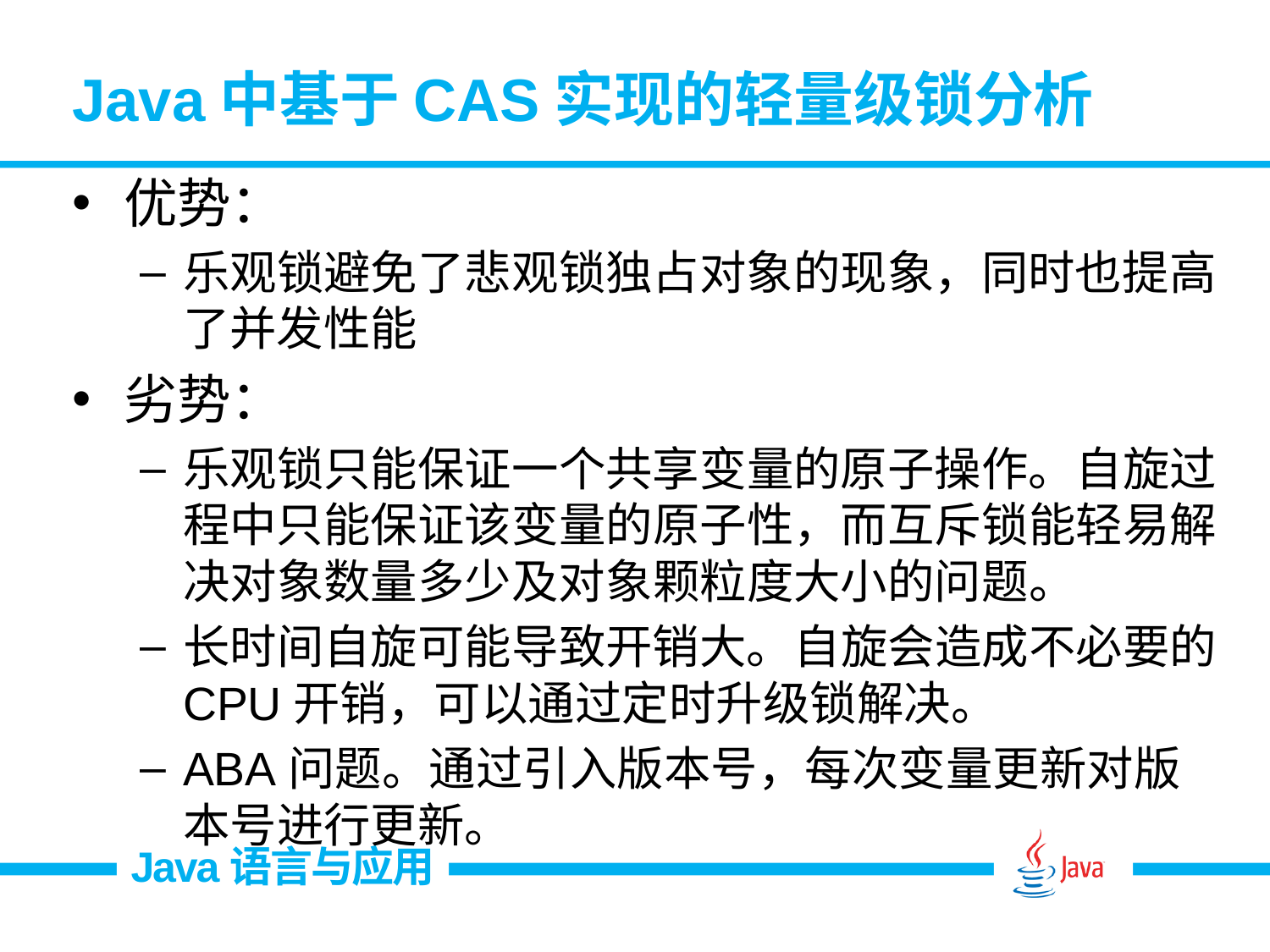

# Java中基于CAS实现的轻量级锁分析
优势：
乐观锁避免了悲观锁独占对象的现象，同时也提高了并发性能
劣势：
乐观锁只能保证一个共享变量的原子操作。自旋过程中只能保证该变量的原子性，而互斥锁能轻易解决对象数量多少及对象颗粒度大小的问题。
长时间自旋可能导致开销大。自旋会造成不必要的CPU开销，可以通过定时升级锁解决。
ABA问题。通过引入版本号，每次变量更新对版本号进行更新。